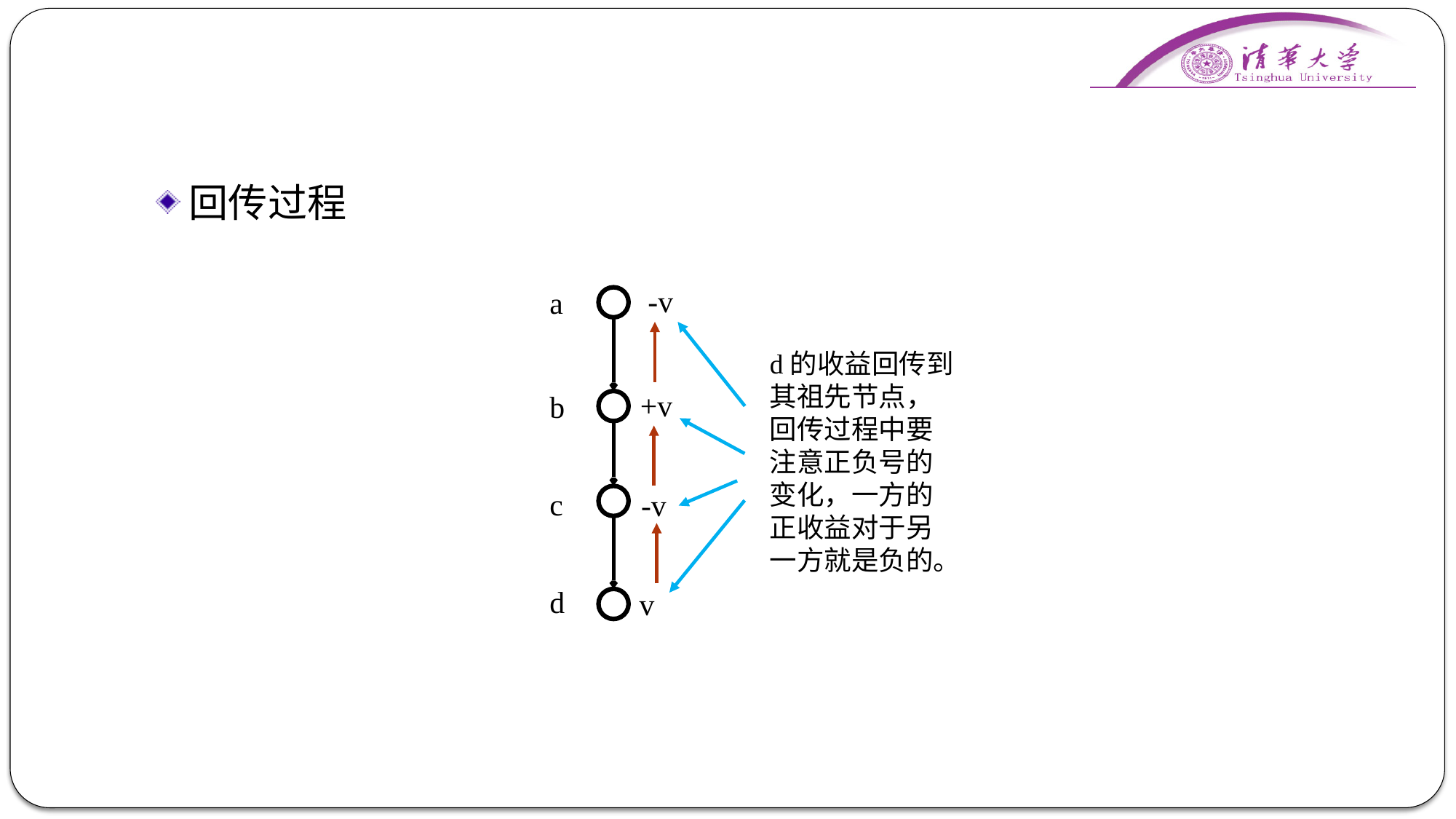

#
回传过程
-v
a

d的收益回传到其祖先节点，回传过程中要注意正负号的变化，一方的正收益对于另一方就是负的。
+v
b

c
-v

d
v